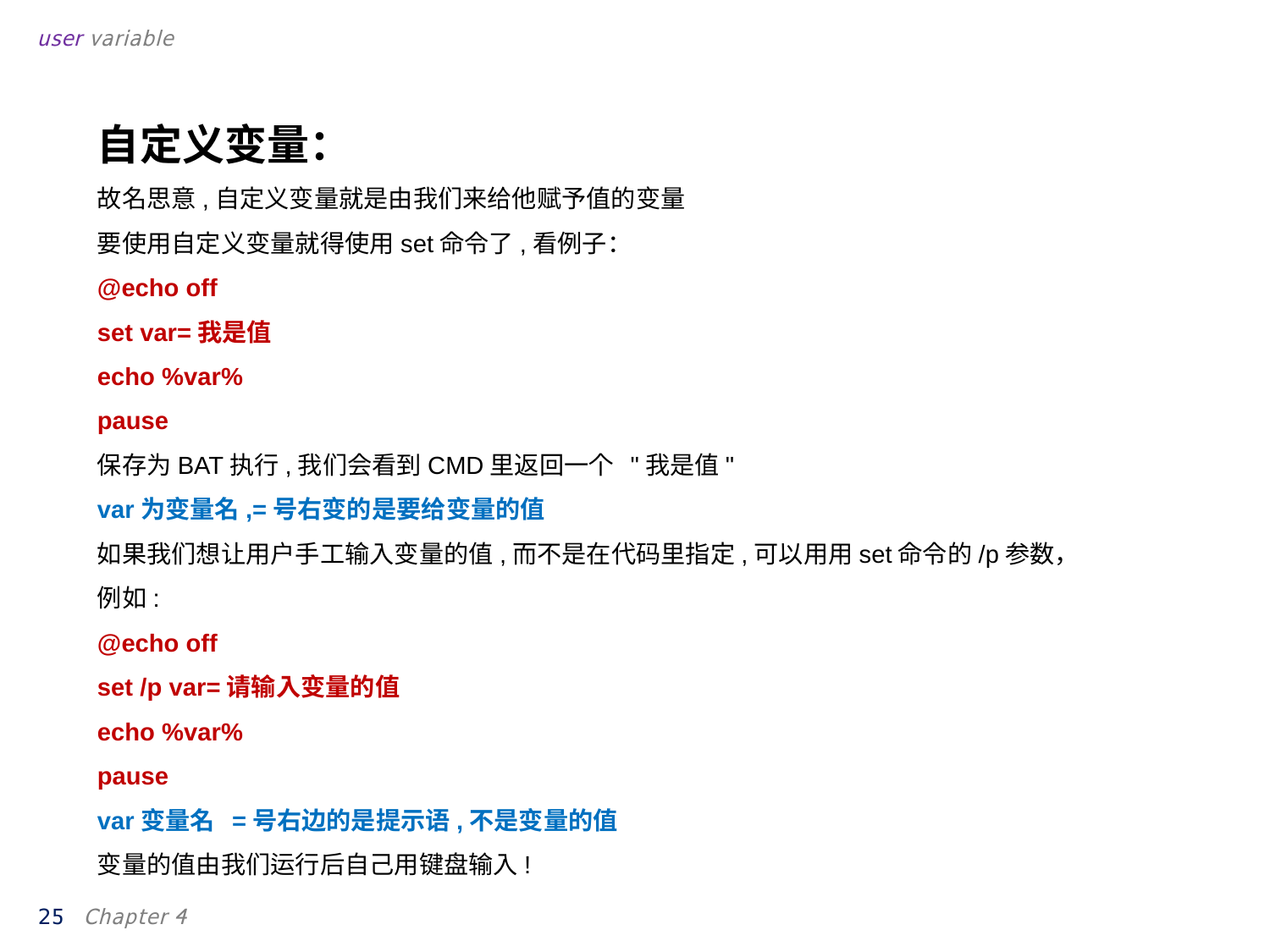

user variable
自定义变量：
故名思意,自定义变量就是由我们来给他赋予值的变量
要使用自定义变量就得使用set命令了,看例子：
@echo off
set var=我是值
echo %var%
pause
保存为BAT执行,我们会看到CMD里返回一个  "我是值"
var为变量名,=号右变的是要给变量的值
如果我们想让用户手工输入变量的值,而不是在代码里指定,可以用用set命令的/p参数，例如:
@echo off
set /p var=请输入变量的值
echo %var%
pause
var变量名  =号右边的是提示语,不是变量的值
变量的值由我们运行后自己用键盘输入!
25   Chapter 4